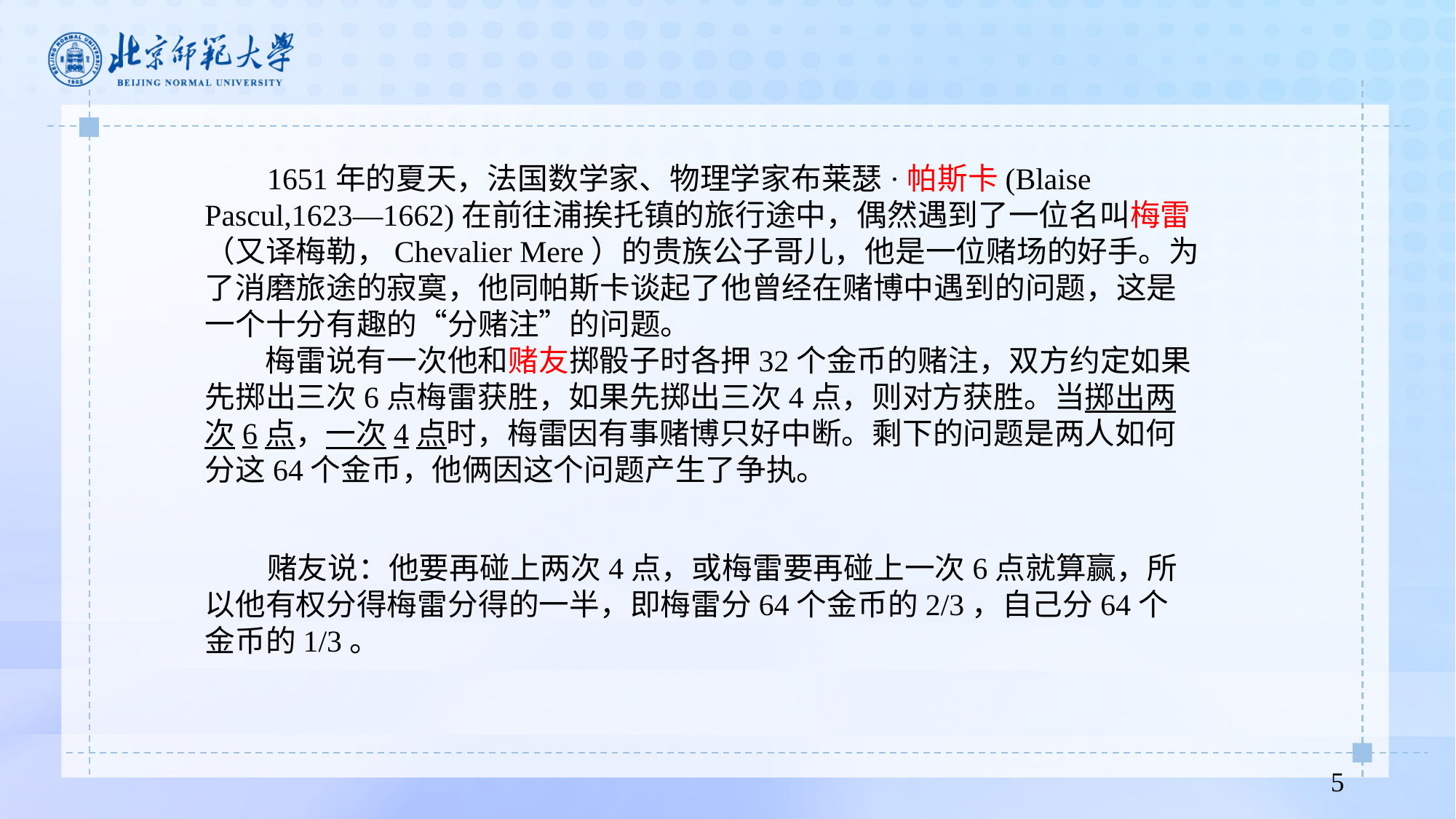

1651年的夏天，法国数学家、物理学家布莱瑟·帕斯卡(Blaise Pascul,1623—1662)在前往浦挨托镇的旅行途中，偶然遇到了一位名叫梅雷（又译梅勒，Chevalier Mere）的贵族公子哥儿，他是一位赌场的好手。为了消磨旅途的寂寞，他同帕斯卡谈起了他曾经在赌博中遇到的问题，这是一个十分有趣的“分赌注”的问题。
         梅雷说有一次他和赌友掷骰子时各押32个金币的赌注，双方约定如果先掷出三次6点梅雷获胜，如果先掷出三次4点，则对方获胜。当掷出两次6点，一次4点时，梅雷因有事赌博只好中断。剩下的问题是两人如何分这64个金币，他俩因这个问题产生了争执。
赌友说：他要再碰上两次4点，或梅雷要再碰上一次6点就算赢，所以他有权分得梅雷分得的一半，即梅雷分64个金币的2/3，自己分64个金币的1/3。
5